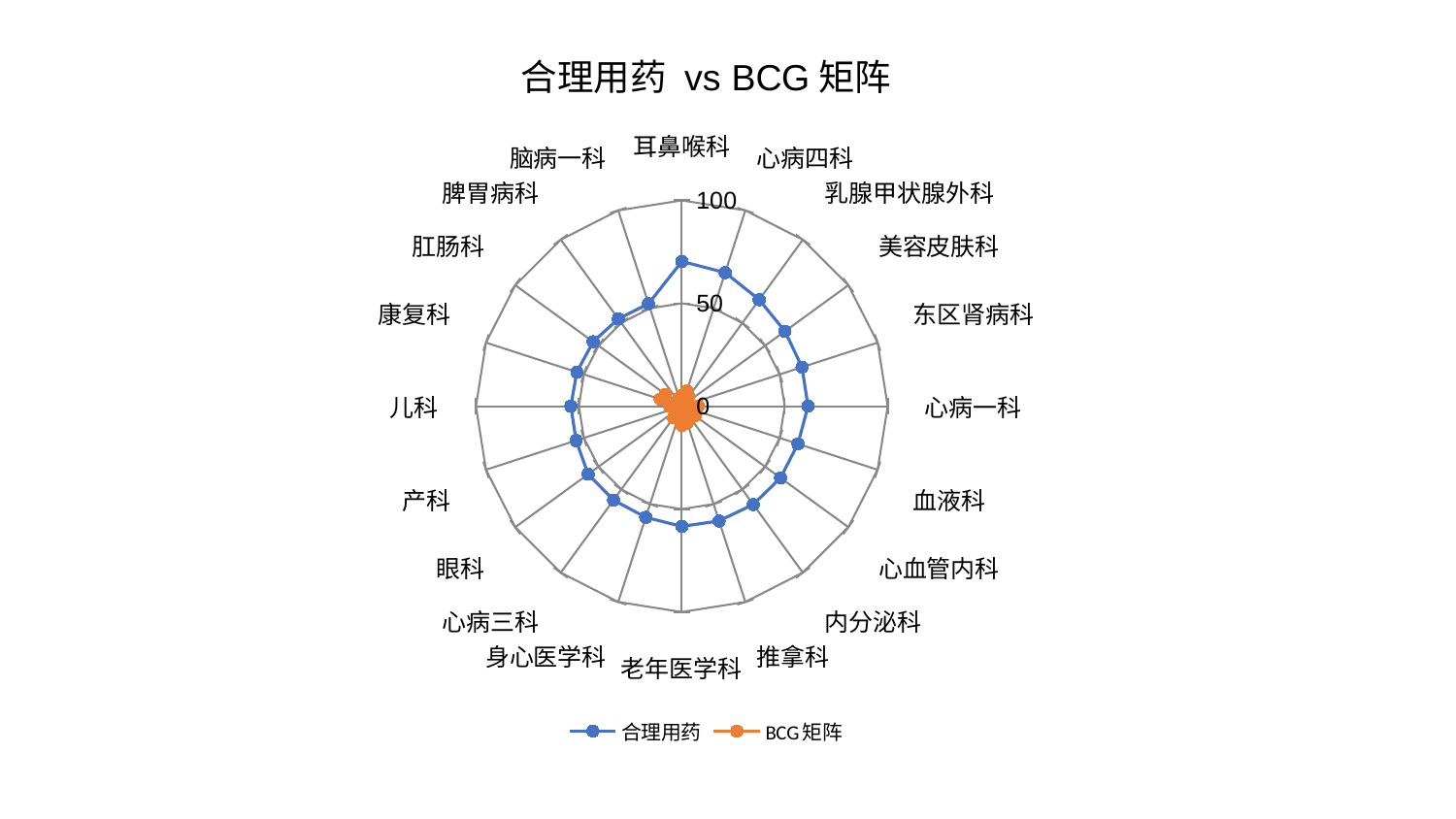

### Chart: 合理用药 vs BCG矩阵

| Category | 合理用药 | BCG矩阵 |
|---|---|---|
| 耳鼻喉科 | 70.33026116165905 | 5.31089910626712 |
| 心病四科 | 68.25834879838499 | 7.853652368681036 |
| 乳腺甲状腺外科 | 63.96492834715506 | 5.698329115954263 |
| 美容皮肤科 | 61.94663882267797 | 2.8916628362740706 |
| 东区肾病科 | 61.412820570347606 | 2.4773992735694104 |
| 心病一科 | 61.3086073401559 | 8.090303218673338 |
| 血液科 | 59.32281828373668 | 6.5066604895971825 |
| 心血管内科 | 59.275473995818 | 7.8982571192544295 |
| 内分泌科 | 59.041957109188075 | 5.180012301200467 |
| 推拿科 | 58.63155243061595 | 8.569382185815336 |
| 老年医学科 | 58.407859573262435 | 9.398632375111132 |
| 身心医学科 | 56.77988237846545 | 3.626213884700409 |
| 心病三科 | 56.40515940891871 | 6.924560122575553 |
| 眼科 | 56.23502501303179 | 3.098160353365285 |
| 产科 | 53.987207531537315 | 3.926921111161107 |
| 儿科 | 53.900581298133304 | 5.866079692008593 |
| 康复科 | 53.62472894885069 | 11.014361015595108 |
| 肛肠科 | 53.2616540349287 | 9.824344083398922 |
| 脾胃病科 | 52.45423842326716 | 2.504391779495822 |
| 脑病一科 | 52.34305166098097 | 4.263529390199647 |
60